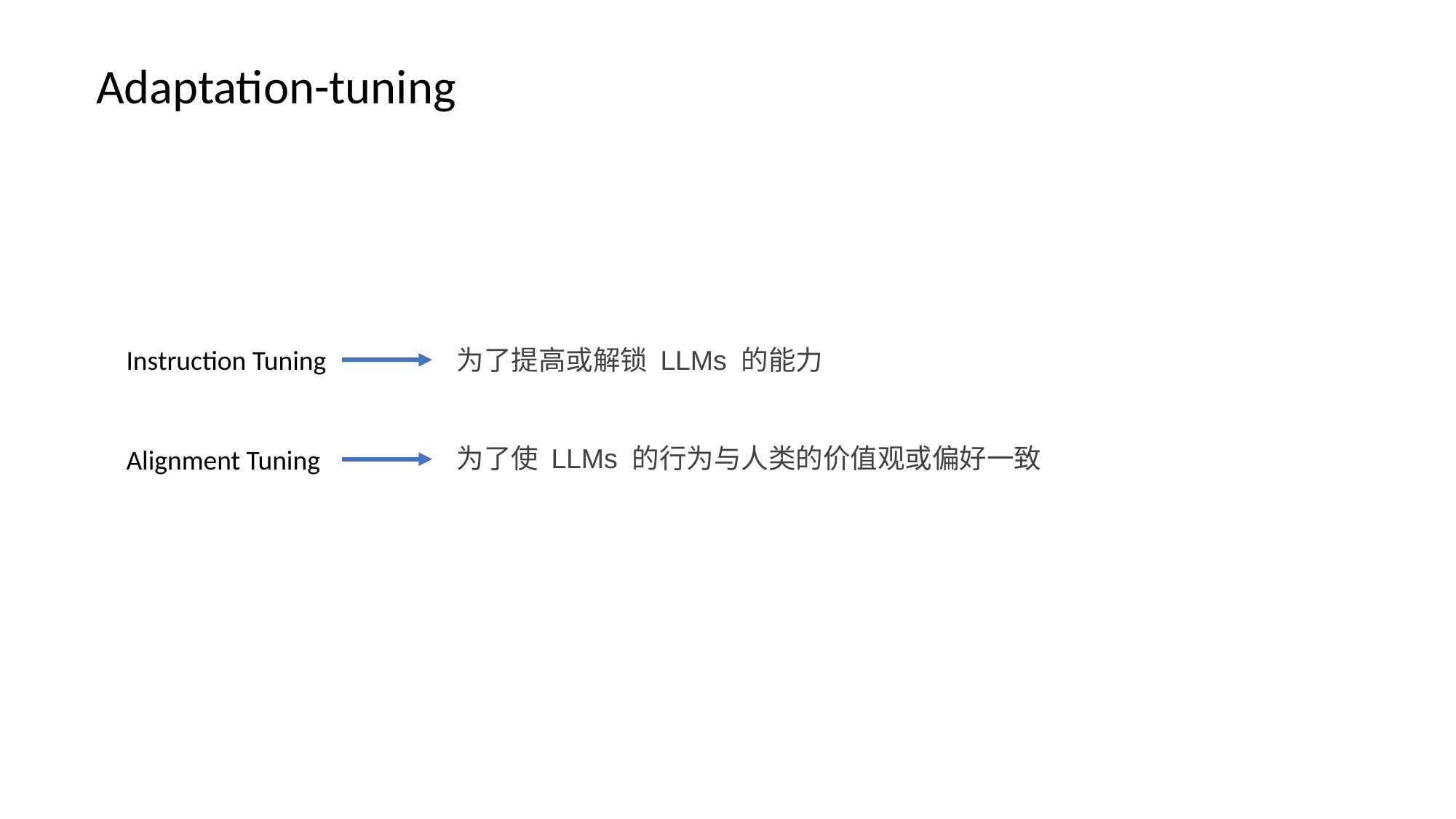

Adaptation-tuning
Instruction Tuning
为了提高或解锁 LLMs 的能力

为了使 LLMs 的行为与人类的价值观或偏好一致
Alignment Tuning